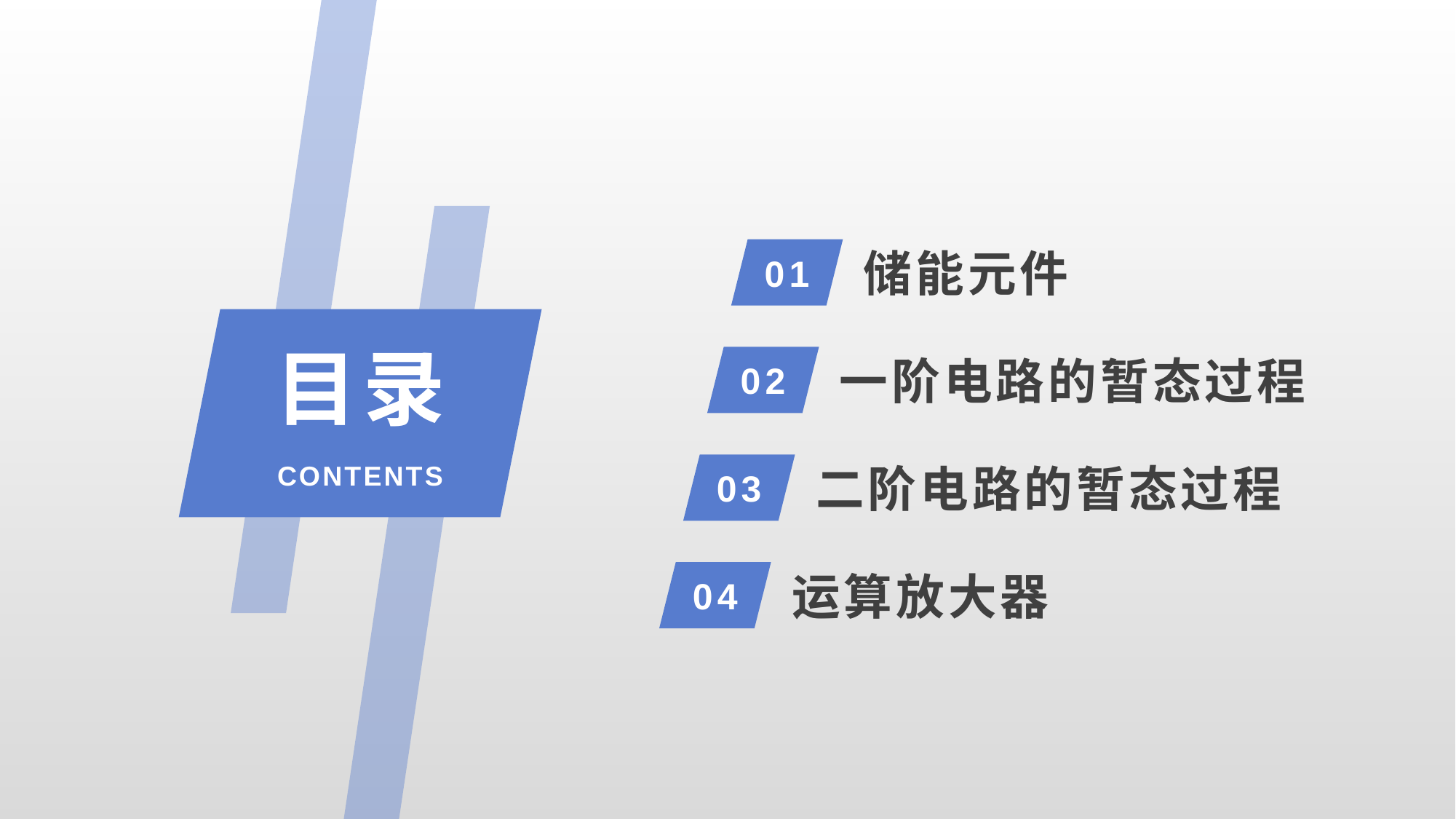

储能元件

01

目录
一阶电路的暂态过程

02
CONTENTS
二阶电路的暂态过程

03
运算放大器

04